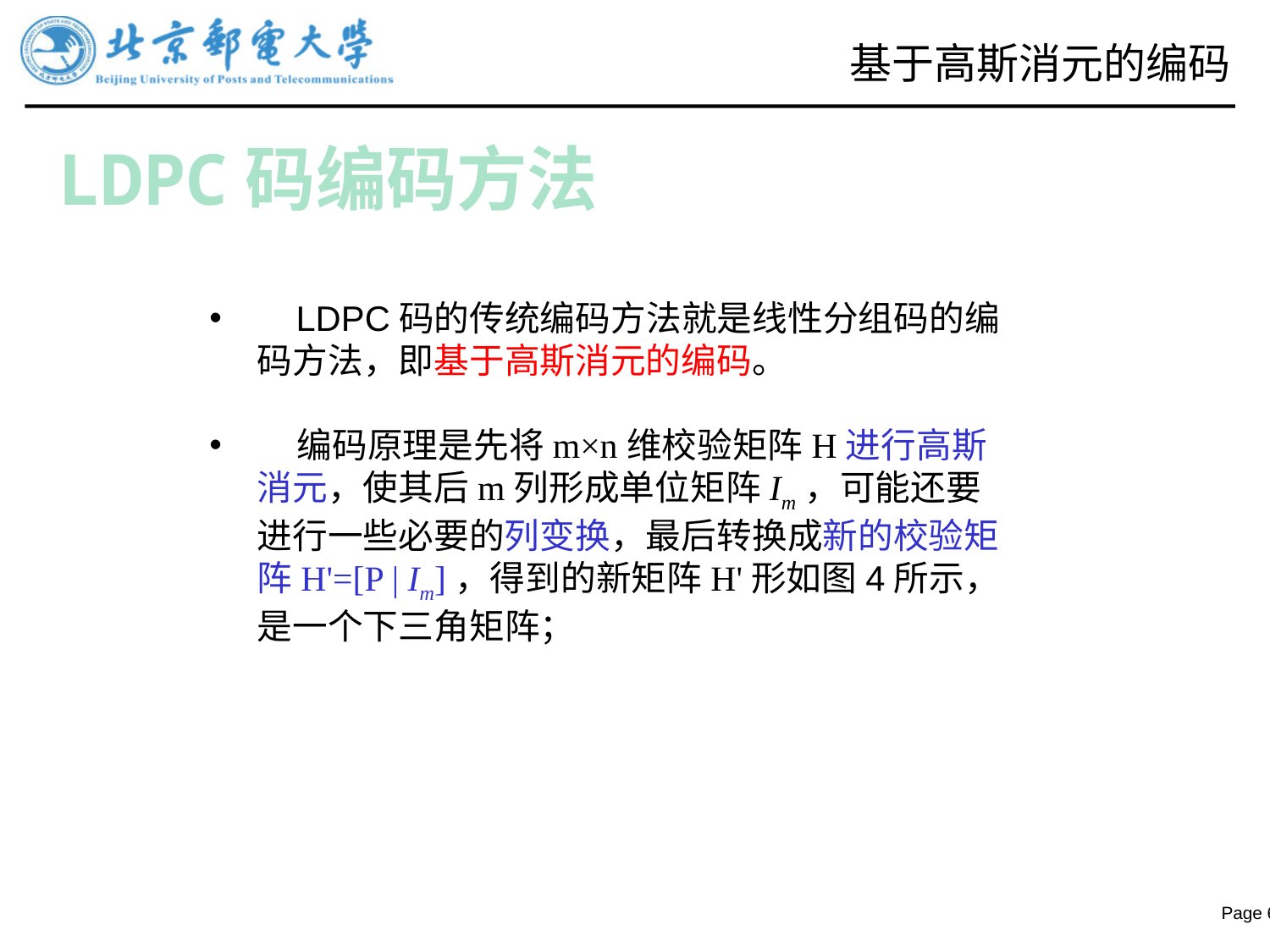

# 基于高斯消元的编码
LDPC码编码方法
    LDPC码的传统编码方法就是线性分组码的编码方法，即基于高斯消元的编码。

    编码原理是先将m×n维校验矩阵H进行高斯消元，使其后m列形成单位矩阵Im，可能还要进行一些必要的列变换，最后转换成新的校验矩阵H'=[P | Im]，得到的新矩阵H'形如图4所示，是一个下三角矩阵；